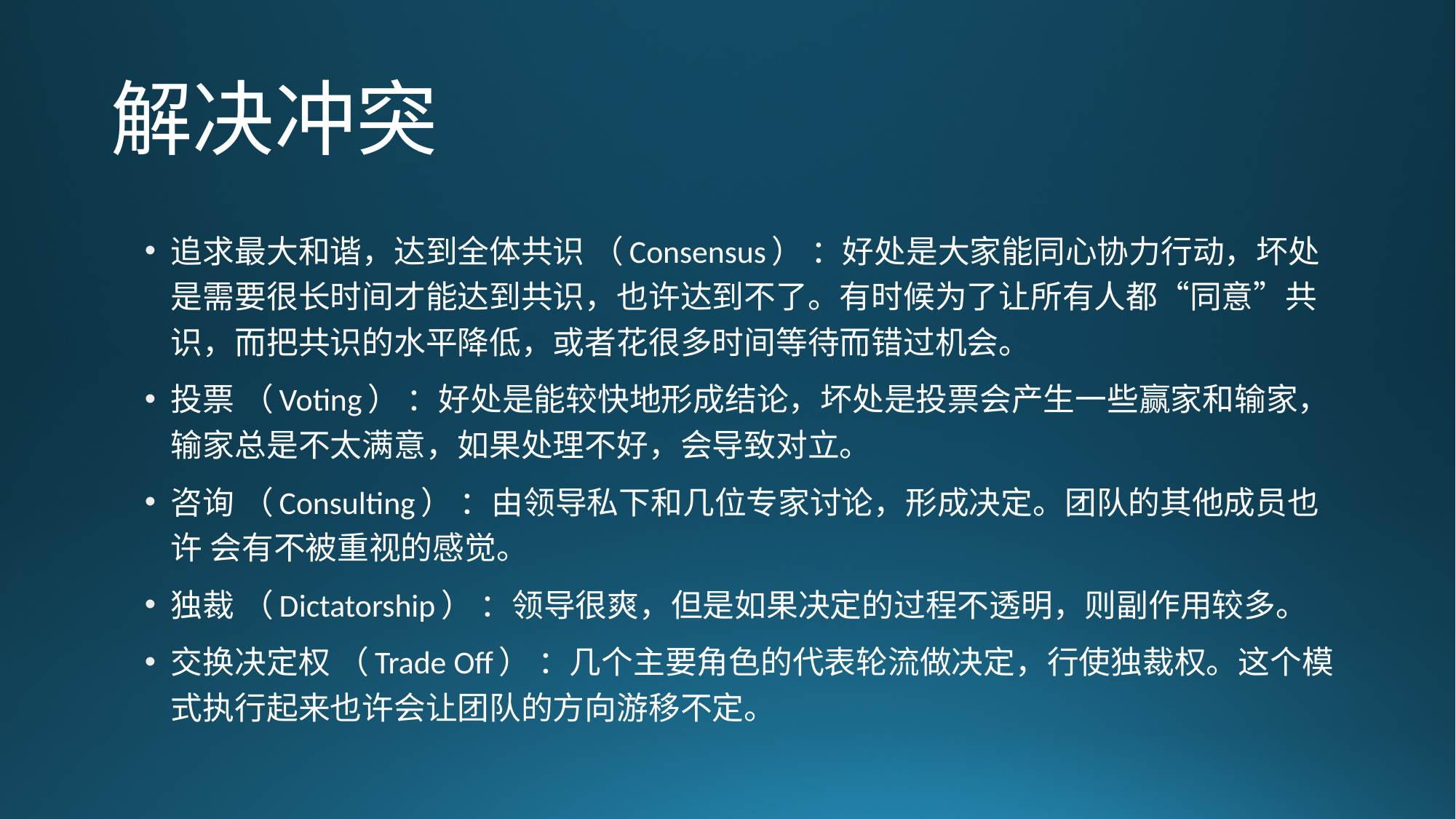

# 解决冲突
追求最大和谐，达到全体共识 （Consensus） ：好处是大家能同心协力行动，坏处是需要很长时间才能达到共识，也许达到不了。有时候为了让所有人都“同意”共识，而把共识的水平降低，或者花很多时间等待而错过机会。
投票 （Voting） ：好处是能较快地形成结论，坏处是投票会产生一些赢家和输家， 输家总是不太满意，如果处理不好，会导致对立。
咨询 （Consulting） ：由领导私下和几位专家讨论，形成决定。团队的其他成员也许 会有不被重视的感觉。
独裁 （Dictatorship） ：领导很爽，但是如果决定的过程不透明，则副作用较多。
交换决定权 （Trade Off） ：几个主要角色的代表轮流做决定，行使独裁权。这个模 式执行起来也许会让团队的方向游移不定。